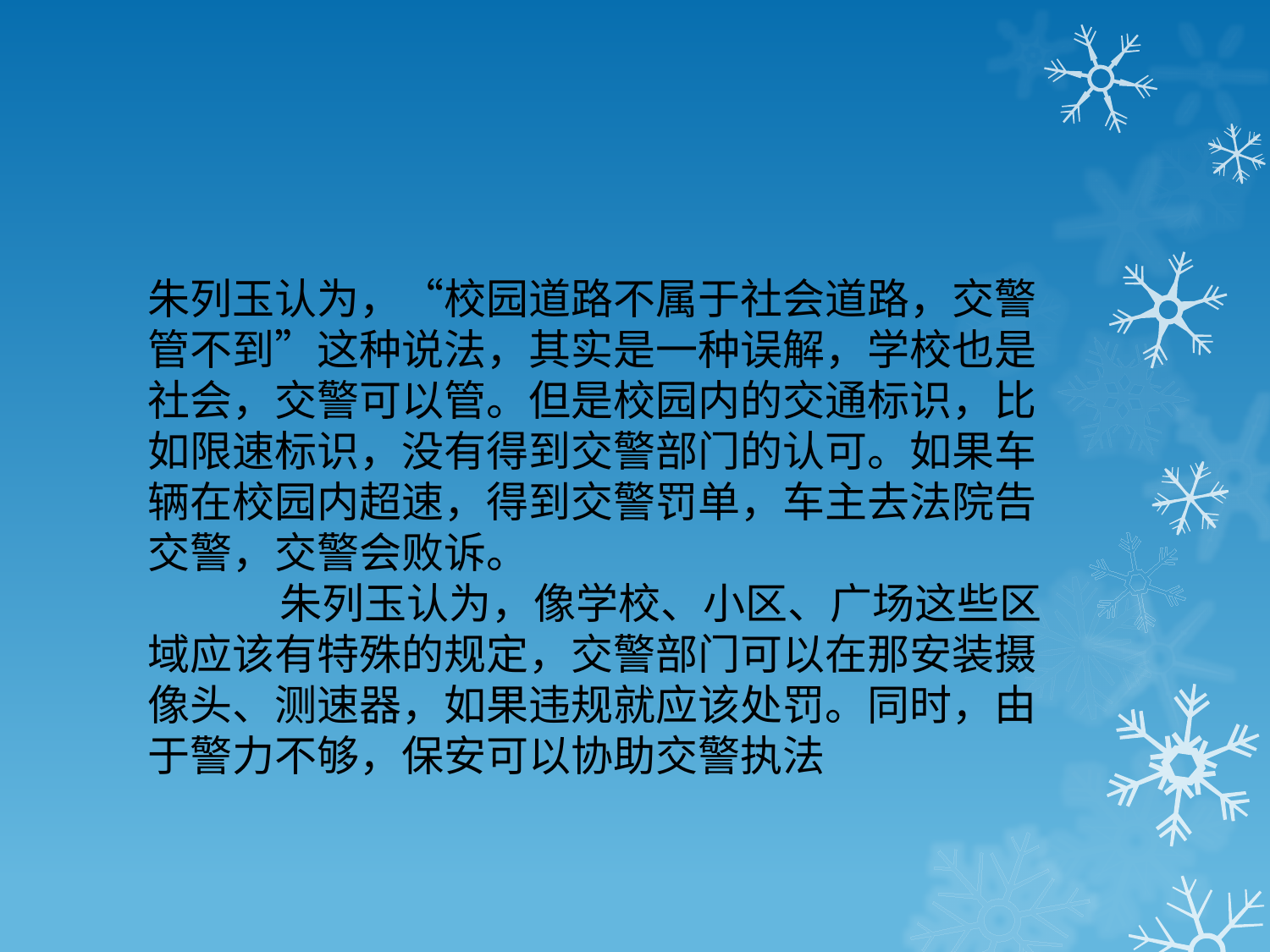

朱列玉认为，“校园道路不属于社会道路，交警管不到”这种说法，其实是一种误解，学校也是社会，交警可以管。但是校园内的交通标识，比如限速标识，没有得到交警部门的认可。如果车辆在校园内超速，得到交警罚单，车主去法院告交警，交警会败诉。
　　     朱列玉认为，像学校、小区、广场这些区域应该有特殊的规定，交警部门可以在那安装摄像头、测速器，如果违规就应该处罚。同时，由于警力不够，保安可以协助交警执法